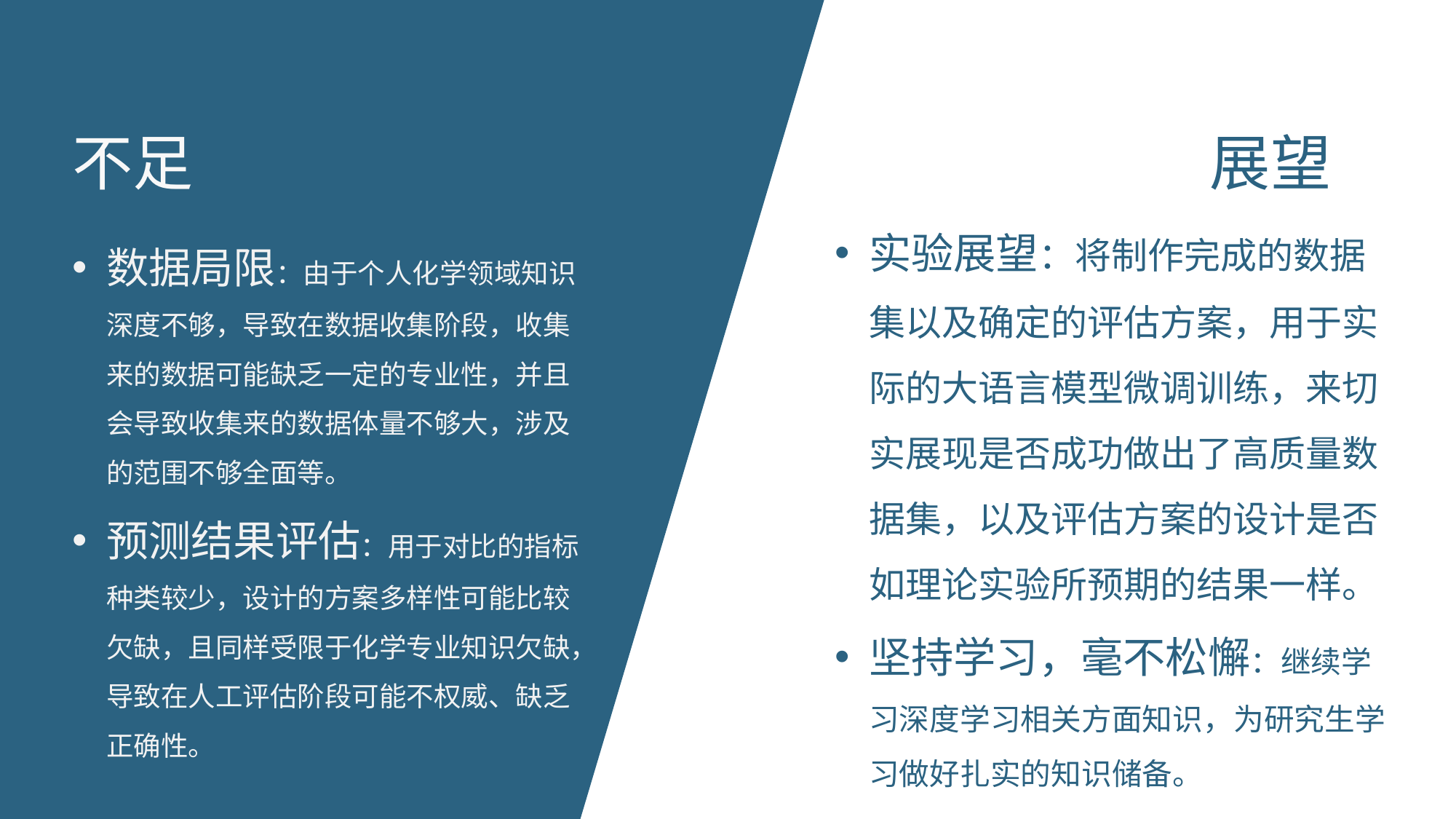

不足
展望
实验展望：将制作完成的数据集以及确定的评估方案，用于实际的大语言模型微调训练，来切实展现是否成功做出了高质量数据集，以及评估方案的设计是否如理论实验所预期的结果一样。
坚持学习，毫不松懈：继续学习深度学习相关方面知识，为研究生学习做好扎实的知识储备。
数据局限：由于个人化学领域知识深度不够，导致在数据收集阶段，收集来的数据可能缺乏一定的专业性，并且会导致收集来的数据体量不够大，涉及的范围不够全面等。
预测结果评估：用于对比的指标种类较少，设计的方案多样性可能比较欠缺，且同样受限于化学专业知识欠缺，导致在人工评估阶段可能不权威、缺乏正确性。